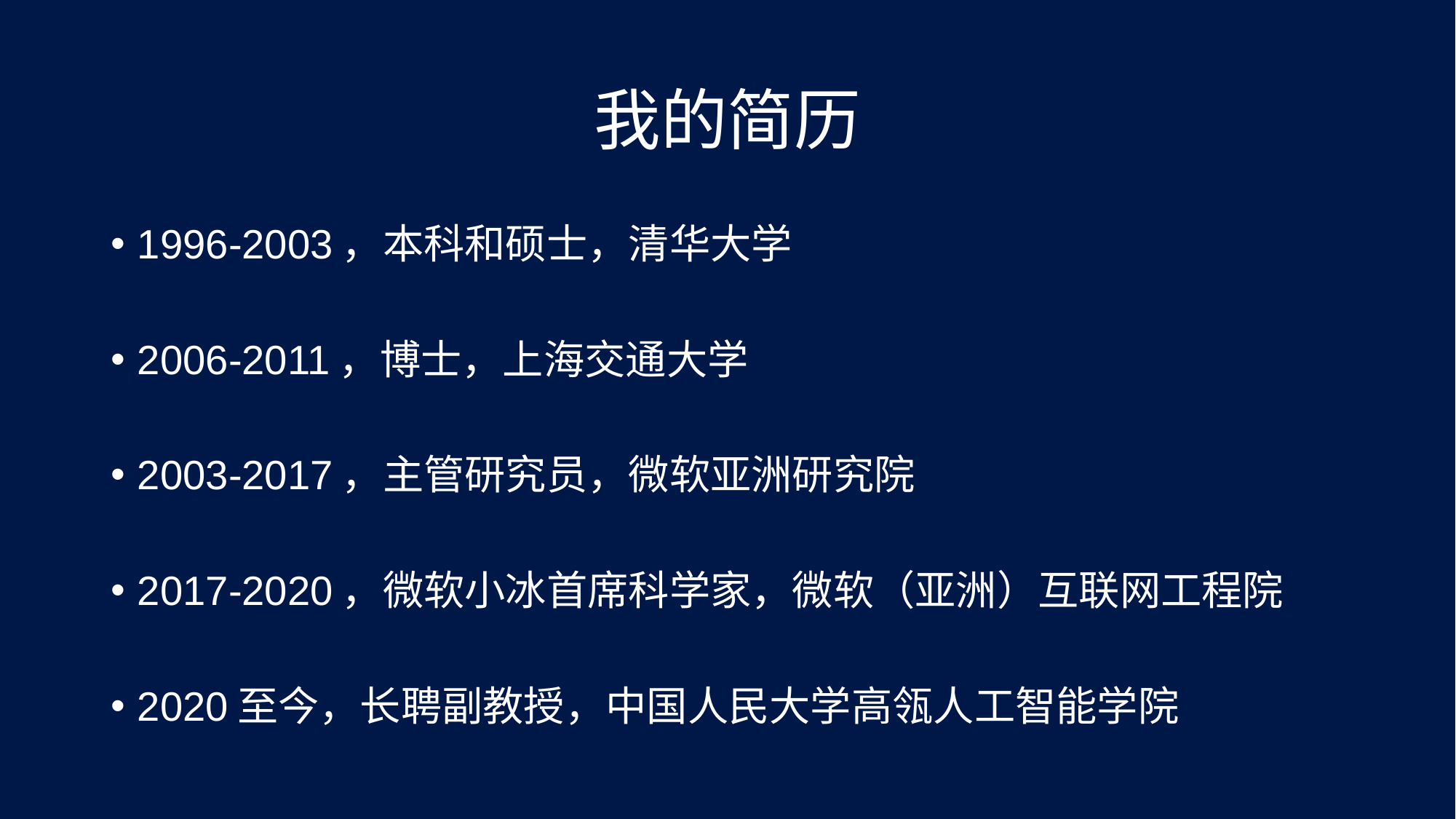

# 我的简历
1996-2003，本科和硕士，清华大学

2006-2011，博士，上海交通大学

2003-2017，主管研究员，微软亚洲研究院

2017-2020，微软小冰首席科学家，微软（亚洲）互联网工程院

2020至今，长聘副教授，中国人民大学高瓴人工智能学院